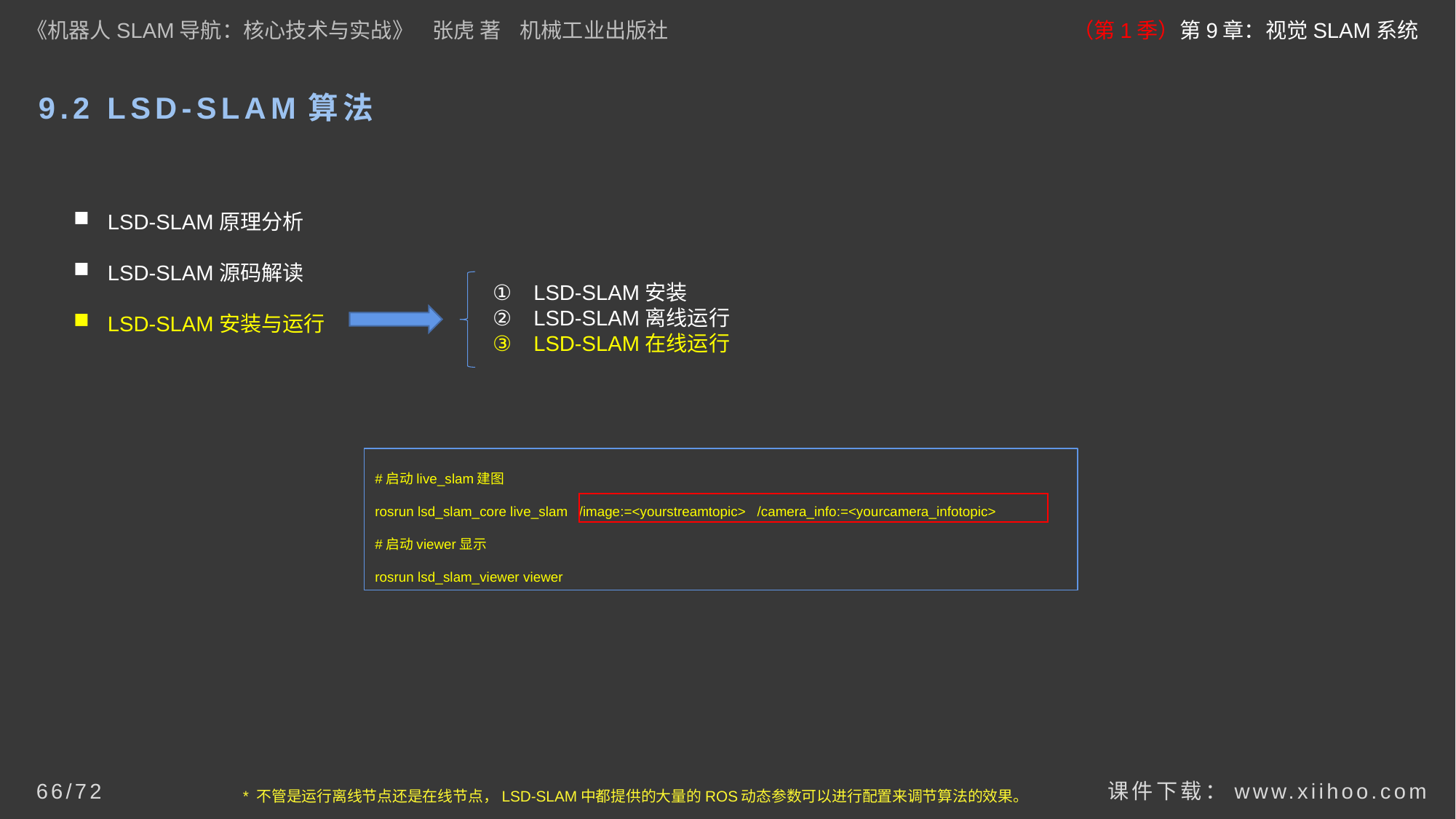

《机器人SLAM导航：核心技术与实战》    张虎 著    机械工业出版社
（第1季）第9章：视觉SLAM系统
# 9.2 LSD-SLAM算法
LSD-SLAM原理分析
LSD-SLAM源码解读
LSD-SLAM安装与运行

LSD-SLAM安装
LSD-SLAM离线运行
LSD-SLAM在线运行

#启动live_slam建图
rosrun lsd_slam_core live_slam   /image:=<yourstreamtopic>   /camera_info:=<yourcamera_infotopic>
#启动viewer显示
rosrun lsd_slam_viewer viewer

课件下载：www.xiihoo.com
66/72
* 不管是运行离线节点还是在线节点，LSD-SLAM中都提供的大量的ROS动态参数可以进行配置来调节算法的效果。